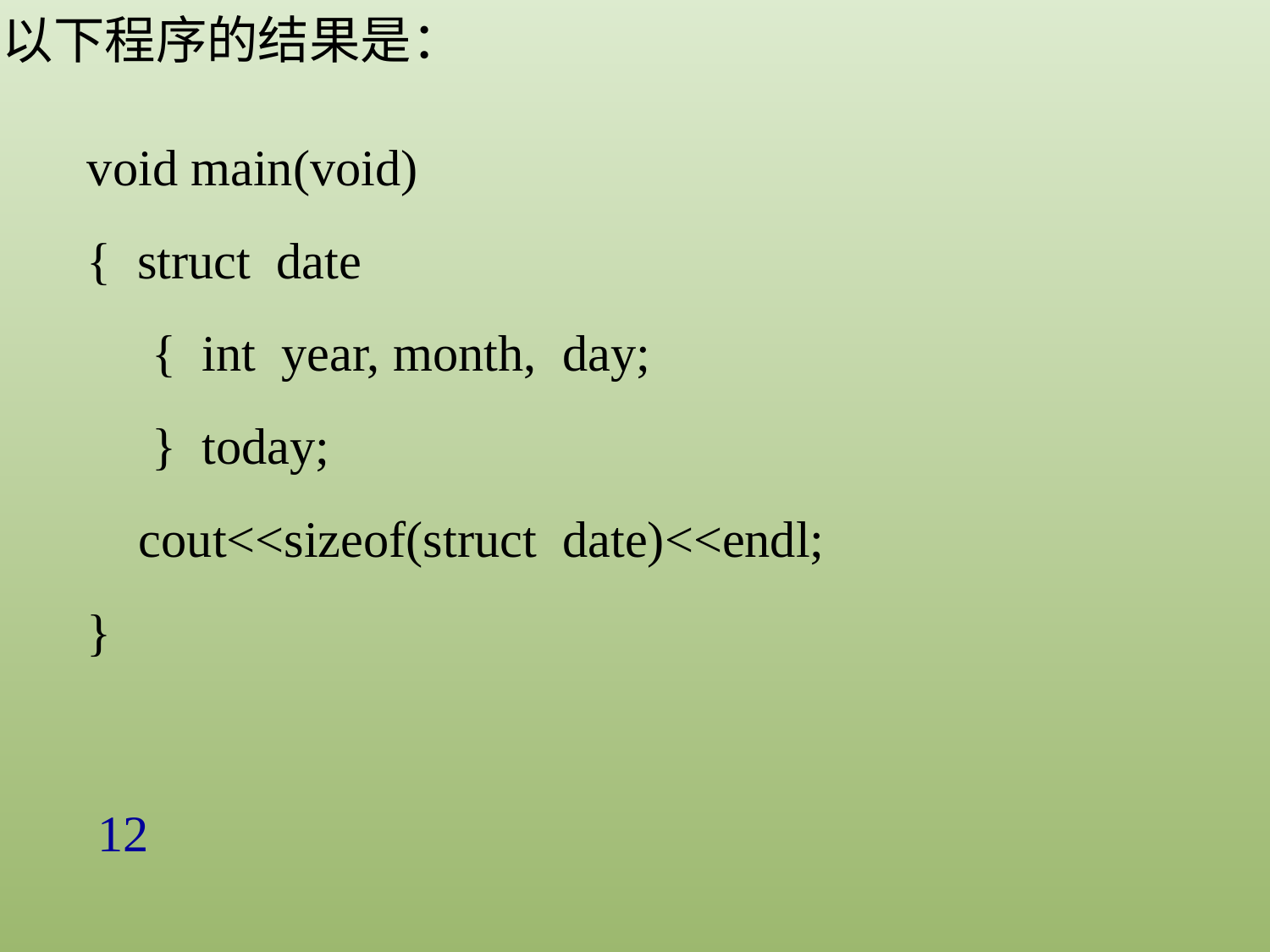

以下程序的结果是：
void main(void)
{  struct  date
     {  int  year, month,  day;
     }  today;
    cout<<sizeof(struct  date)<<endl;
}
12
398